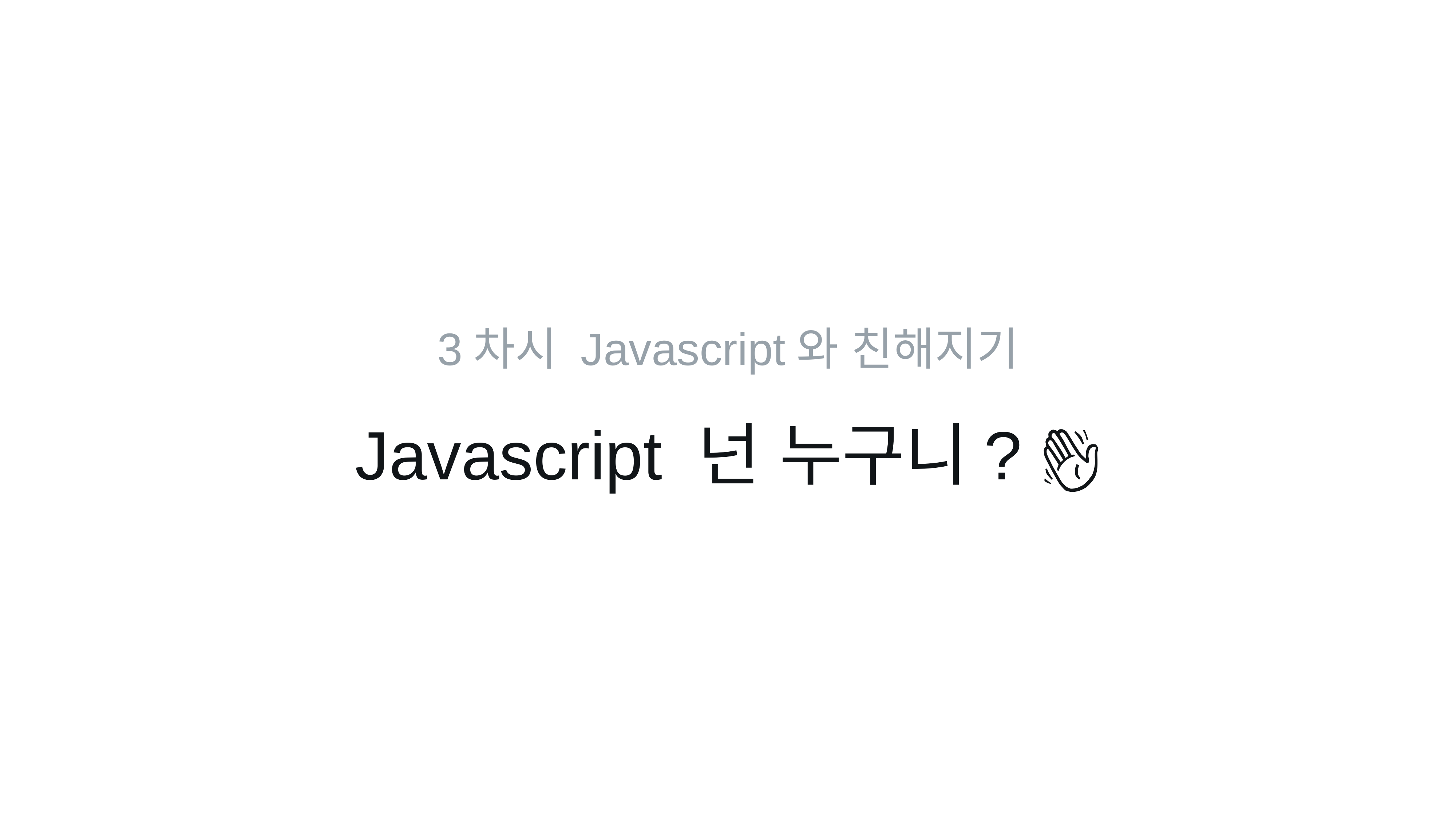

3차시 Javascript와 친해지기
Javascript 넌 누구니? 👋